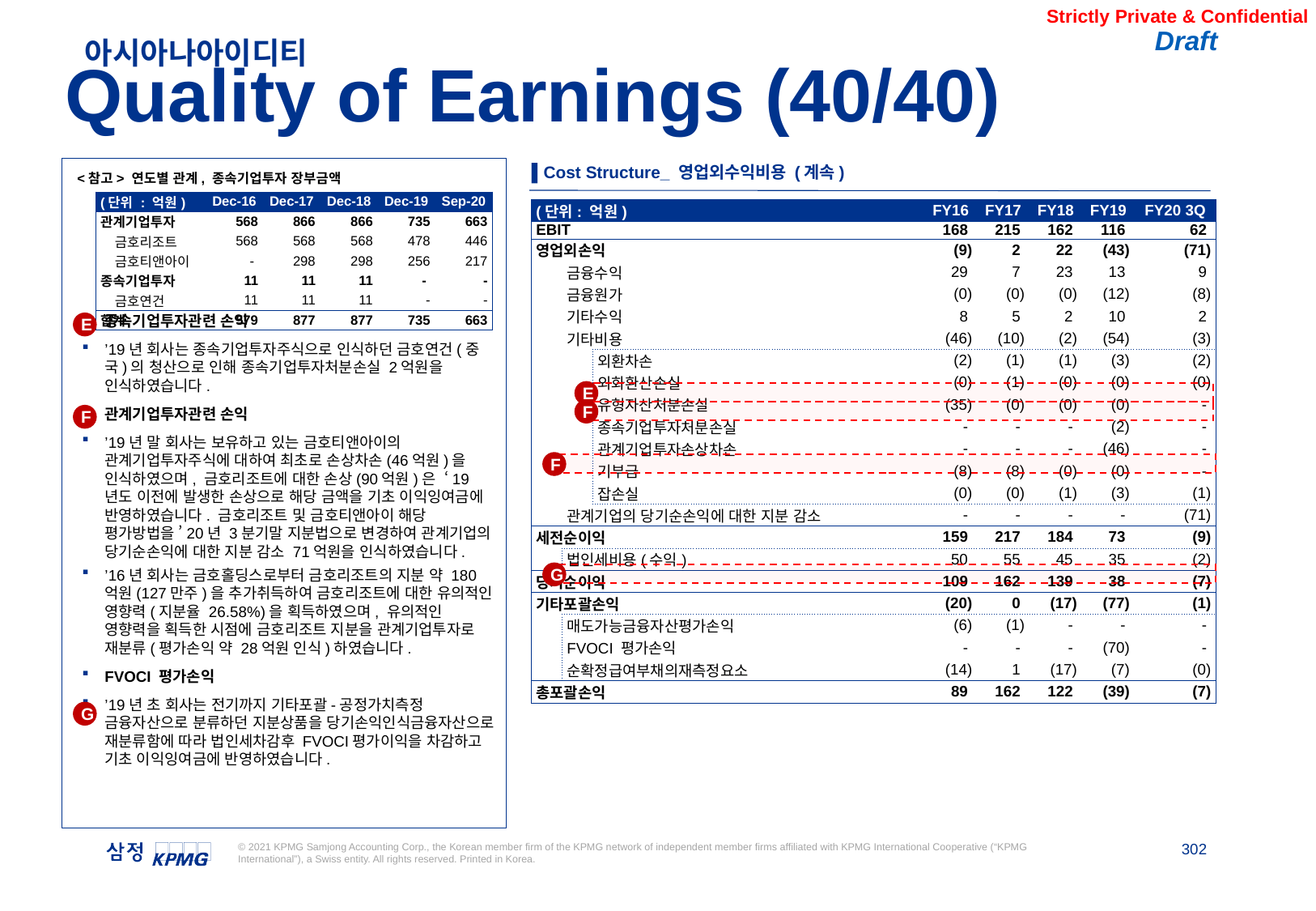

아시아나아이디티
Quality of Earnings (40/40)
▌Cost Structure_ 영업외수익비용 (계속)

종속기업투자관련 손익
’19년 회사는 종속기업투자주식으로 인식하던 금호연건(중국)의 청산으로 인해 종속기업투자처분손실 2억원을 인식하였습니다.
관계기업투자관련 손익
’19년 말 회사는 보유하고 있는 금호티앤아이의 관계기업투자주식에 대하여 최초로 손상차손(46억원)을 인식하였으며, 금호리조트에 대한 손상(90억원)은  ‘19년도 이전에 발생한 손상으로 해당 금액을 기초 이익잉여금에 반영하였습니다. 금호리조트 및 금호티앤아이 해당 평가방법을 ’20년 3분기말 지분법으로 변경하여 관계기업의 당기순손익에 대한 지분 감소 71억원을 인식하였습니다.
’16년 회사는 금호홀딩스로부터 금호리조트의 지분 약 180억원(127만주)을 추가취득하여 금호리조트에 대한 유의적인 영향력(지분율 26.58%)을 획득하였으며, 유의적인 영향력을 획득한 시점에 금호리조트 지분을 관계기업투자로 재분류(평가손익 약 28억원 인식)하였습니다.
FVOCI 평가손익
’19년 초 회사는 전기까지 기타포괄-공정가치측정 금융자산으로 분류하던 지분상품을 당기손익인식금융자산으로 재분류함에 따라 법인세차감후 FVOCI평가이익을 차감하고 기초 이익잉여금에 반영하였습니다.

<참고> 연도별 관계, 종속기업투자 장부금액
| (단위 : 억원) |  | Dec-16 | Dec-17 | Dec-18 | Dec-19 | Sep-20 |
| --- | --- | --- | --- | --- | --- | --- |
| 관계기업투자 |  | 568 | 866 | 866 | 735 | 663 |
|  | 금호리조트 | 568 | 568 | 568 | 478 | 446 |
|  | 금호티앤아이 | - | 298 | 298 | 256 | 217 |
| 종속기업투자 |  | 11 | 11 | 11 | - | - |
|  | 금호연건 | 11 | 11 | 11 | - | - |
| 합계 |  | 579 | 877 | 877 | 735 | 663 |
| (단위: 억원) |  |  | FY16 | FY17 | FY18 | FY19 | FY20 3Q |
| --- | --- | --- | --- | --- | --- | --- | --- |
| EBIT |  |  | 168 | 215 | 162 | 116 | 62 |
| 영업외손익 |  |  | (9) | 2 | 22 | (43) | (71) |
|  | 금융수익 |  | 29 | 7 | 23 | 13 | 9 |
|  | 금융원가 |  | (0) | (0) | (0) | (12) | (8) |
|  | 기타수익 |  | 8 | 5 | 2 | 10 | 2 |
|  | 기타비용 |  | (46) | (10) | (2) | (54) | (3) |
|  |  | 외환차손 | (2) | (1) | (1) | (3) | (2) |
|  |  | 외화환산손실 | (0) | (1) | (0) | (0) | (0) |
|  |  | 유형자산처분손실 | (35) | (0) | (0) | (0) | - |
|  |  | 종속기업투자처분손실 | - | - | - | (2) | - |
|  |  | 관계기업투자손상차손 | - | - | - | (46) | - |
|  |  | 기부금 | (8) | (8) | (0) | (0) | - |
|  |  | 잡손실 | (0) | (0) | (1) | (3) | (1) |
|  | 관계기업의 당기순손익에 대한 지분 감소 |  | - | - | - | - | (71) |
| 세전순이익 |  |  | 159 | 217 | 184 | 73 | (9) |
|  | 법인세비용(수익) |  | 50 | 55 | 45 | 35 | (2) |
| 당기순이익 |  |  | 109 | 162 | 139 | 38 | (7) |
| 기타포괄손익 |  |  | (20) | 0 | (17) | (77) | (1) |
|  | 매도가능금융자산평가손익 |  | (6) | (1) | - | - | - |
|  | FVOCI 평가손익 |  | - | - | - | (70) | - |
|  | 순확정급여부채의재측정요소 |  | (14) | 1 | (17) | (7) | (0) |
| 총포괄손익 |  |  | 89 | 162 | 122 | (39) | (7) |
E
E

F

F
F

G

G